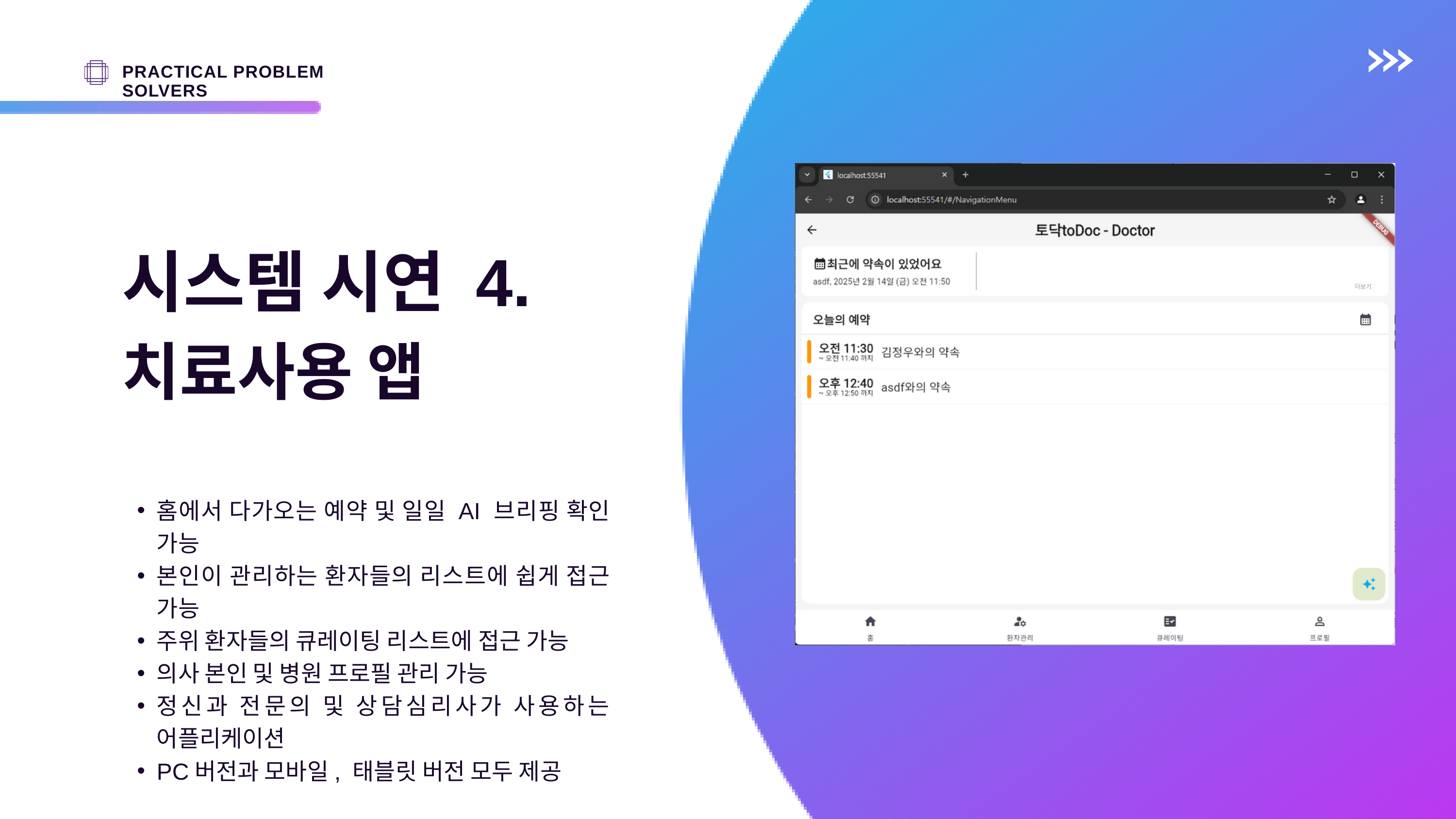

PRACTICAL PROBLEM SOLVERS

시스템 시연 4.
치료사용 앱
홈에서 다가오는 예약 및 일일 AI 브리핑 확인 가능
본인이 관리하는 환자들의 리스트에 쉽게 접근 가능
주위 환자들의 큐레이팅 리스트에 접근 가능
의사 본인 및 병원 프로필 관리 가능
정신과 전문의 및 상담심리사가 사용하는 어플리케이션
PC버전과 모바일, 태블릿 버전 모두 제공